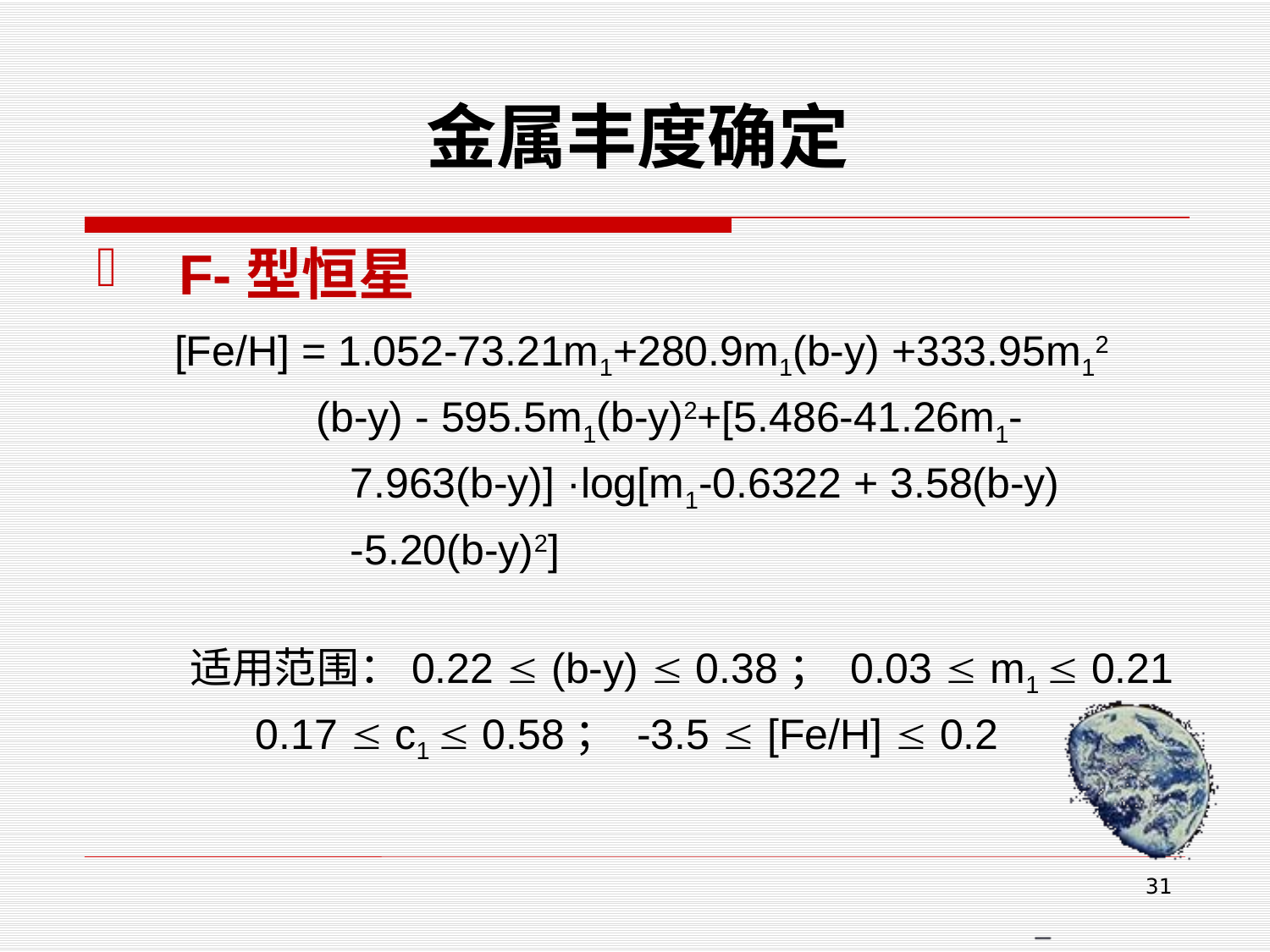

金属丰度确定
  F-型恒星
 [Fe/H] = 1.052-73.21m1+280.9m1(b-y) +333.95m12
                       (b-y) - 595.5m1(b-y)2+[5.486-41.26m1-
                7.963(b-y)] ·log[m1-0.6322 + 3.58(b-y)
                -5.20(b-y)2]

  适用范围：0.22 ≤ (b-y) ≤ 0.38； 0.03 ≤ m1 ≤ 0.21
        0.17 ≤ c1 ≤ 0.58； -3.5 ≤ [Fe/H] ≤ 0.2
31